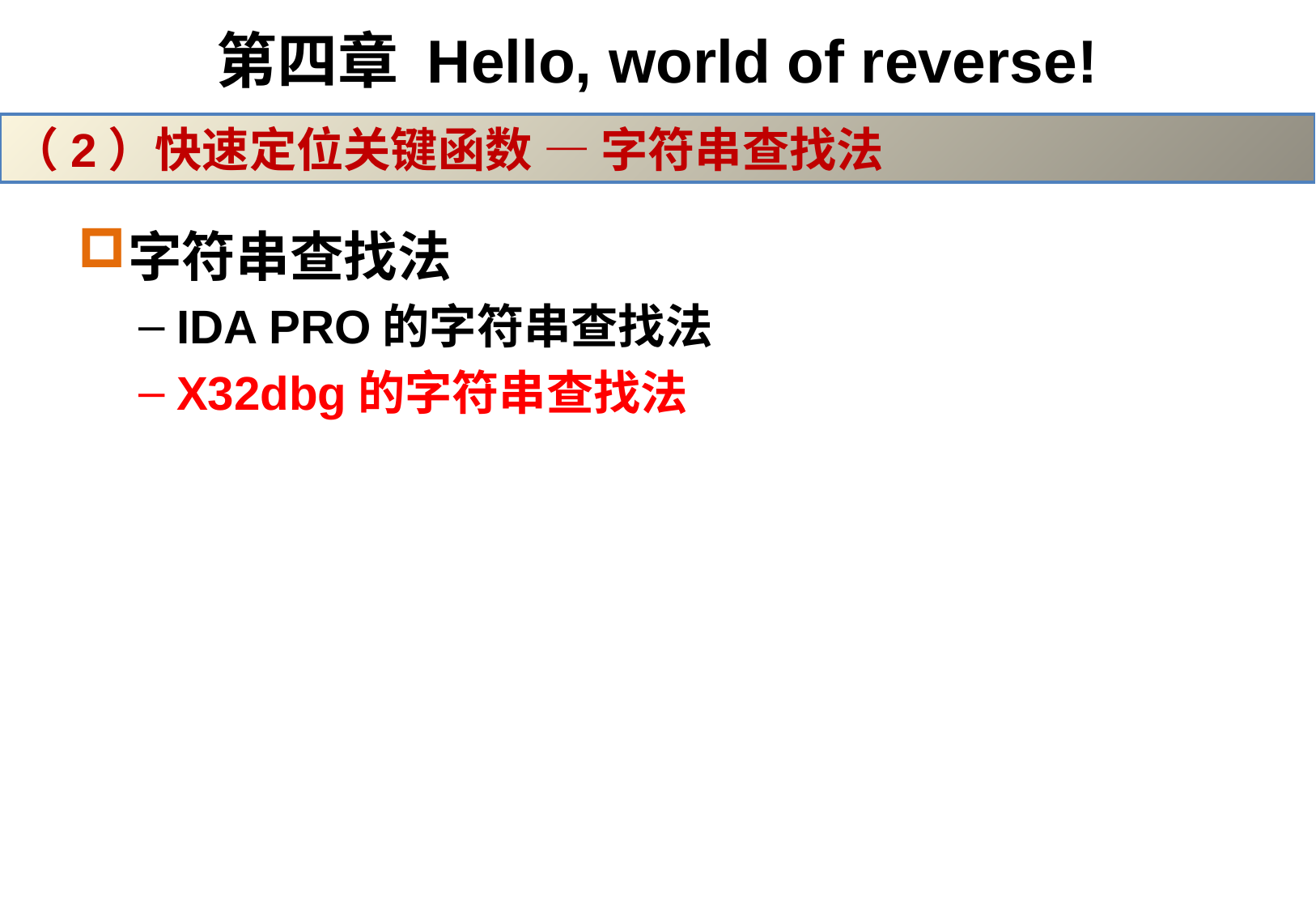

# 第四章 Hello, world of reverse!
（2）快速定位关键函数 — 字符串查找法
字符串查找法
IDA PRO的字符串查找法
X32dbg的字符串查找法